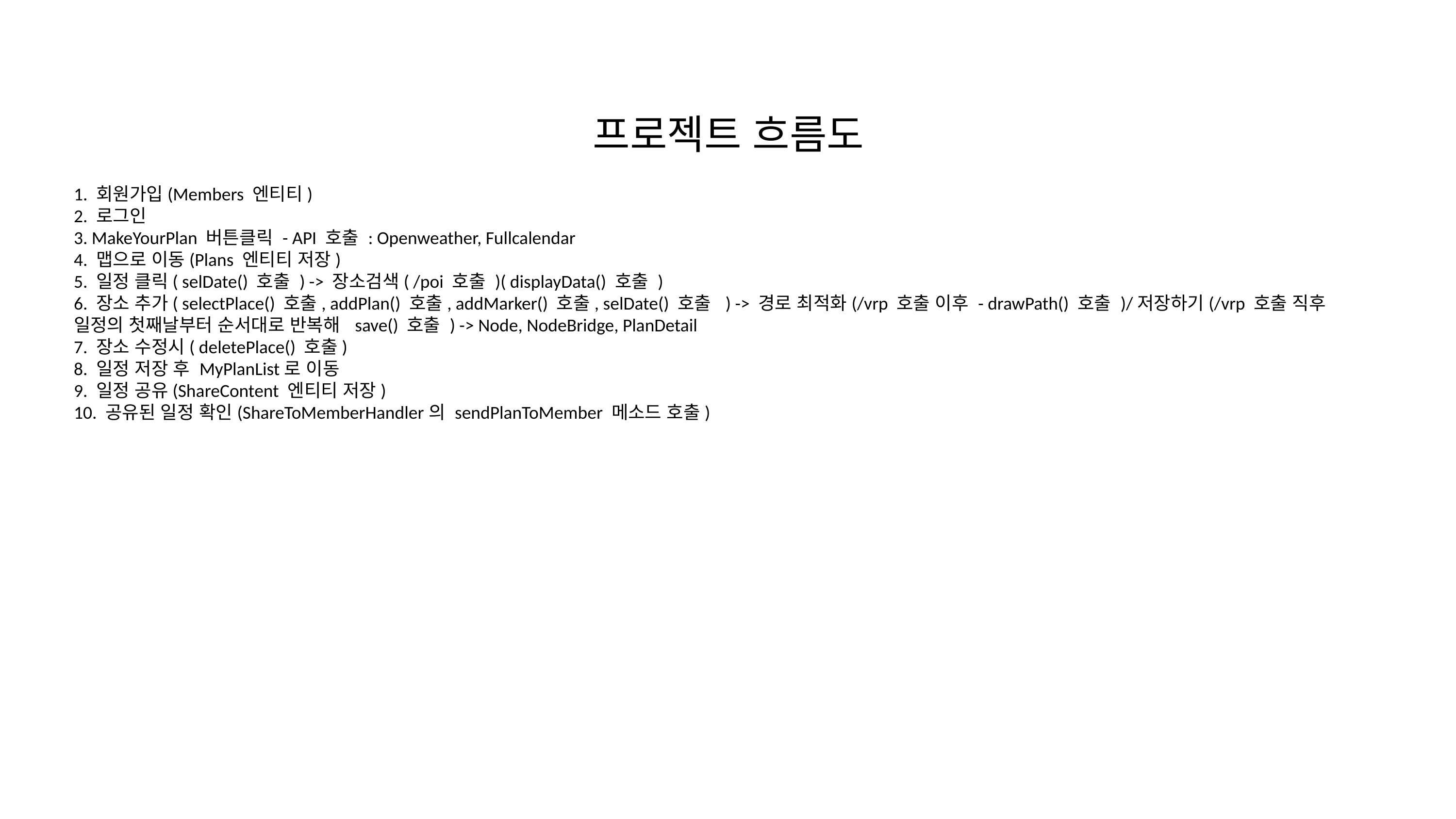

프로젝트 흐름도
1. 회원가입(Members 엔티티)
2. 로그인
3. MakeYourPlan 버튼클릭 - API 호출 : Openweather, Fullcalendar
4. 맵으로 이동(Plans 엔티티 저장)
5. 일정 클릭( selDate() 호출 ) -> 장소검색( /poi 호출 )( displayData() 호출 )
6. 장소 추가( selectPlace() 호출, addPlan() 호출, addMarker() 호출, selDate() 호출  ) -> 경로 최적화(/vrp 호출 이후 - drawPath() 호출 )/저장하기(/vrp 호출 직후 일정의 첫째날부터 순서대로 반복해  save() 호출 ) -> Node, NodeBridge, PlanDetail
7. 장소 수정시( deletePlace() 호출)
8. 일정 저장 후 MyPlanList로 이동
9. 일정 공유(ShareContent 엔티티 저장)
10. 공유된 일정 확인(ShareToMemberHandler의 sendPlanToMember 메소드 호출)